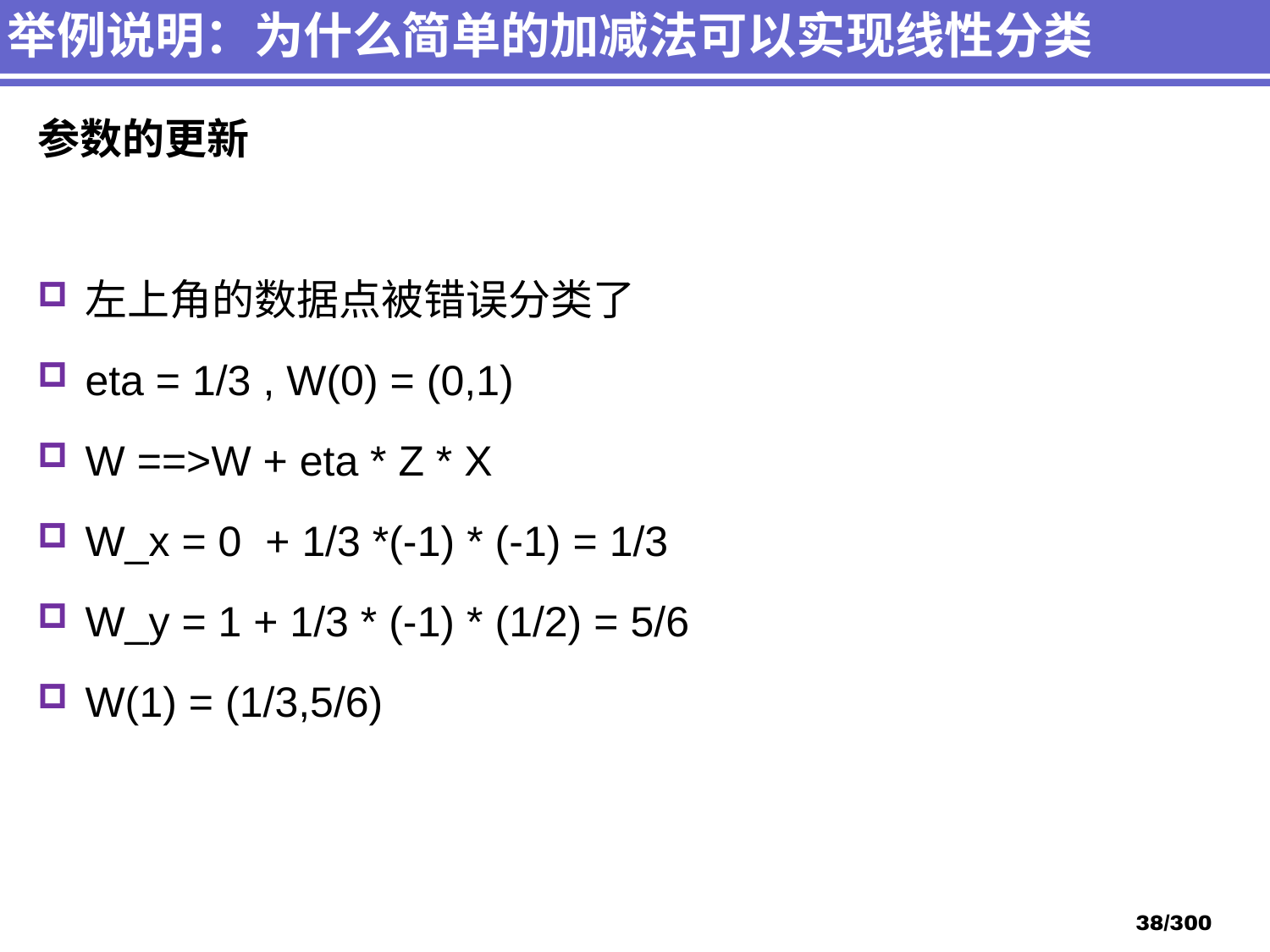

举例说明：为什么简单的加减法可以实现线性分类
参数的更新

左上角的数据点被错误分类了
eta = 1/3 , W(0) = (0,1)
W ==>W + eta * Z * X
W_x = 0  + 1/3 *(-1) * (-1) = 1/3
W_y = 1 + 1/3 * (-1) * (1/2) = 5/6
W(1) = (1/3,5/6)

38/300